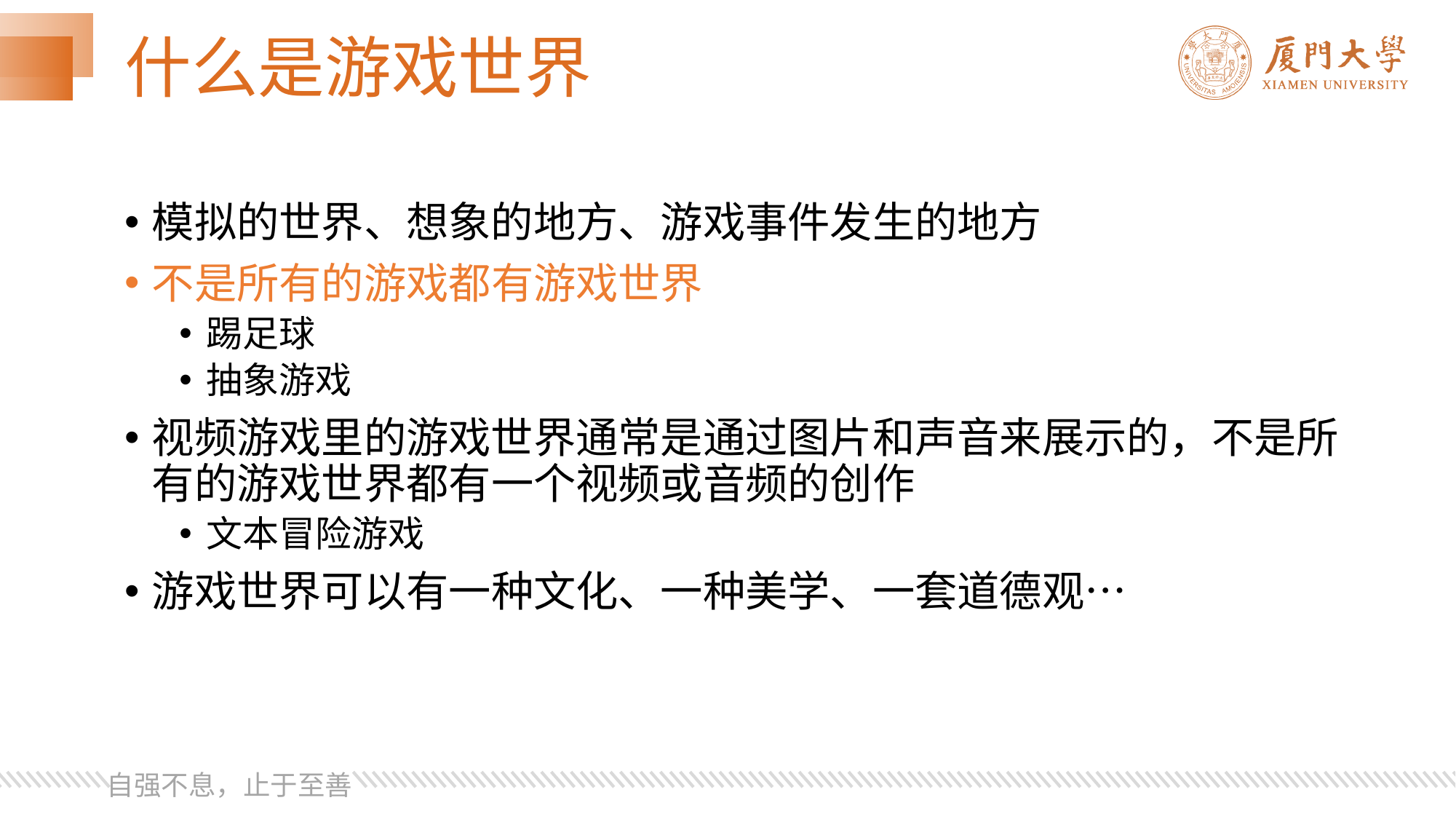

# 什么是游戏世界
模拟的世界、想象的地方、游戏事件发生的地方
不是所有的游戏都有游戏世界
踢足球
抽象游戏
视频游戏里的游戏世界通常是通过图片和声音来展示的，不是所有的游戏世界都有一个视频或音频的创作
文本冒险游戏
游戏世界可以有一种文化、一种美学、一套道德观…